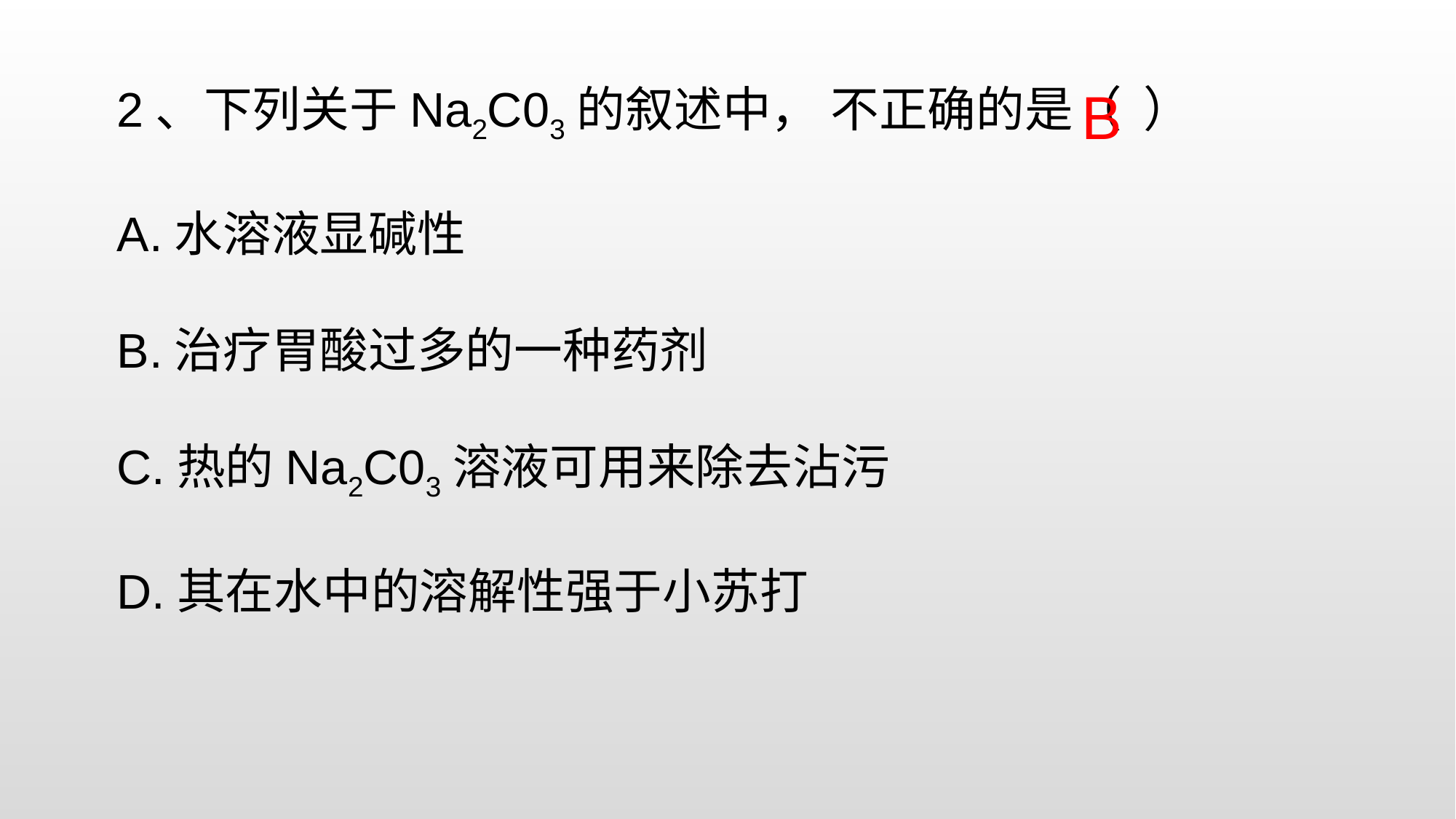

2、下列关于Na2C03的叙述中， 不正确的是（  ）

A.水溶液显碱性

B.治疗胃酸过多的一种药剂

C.热的Na2C03溶液可用来除去沾污

D.其在水中的溶解性强于小苏打
B